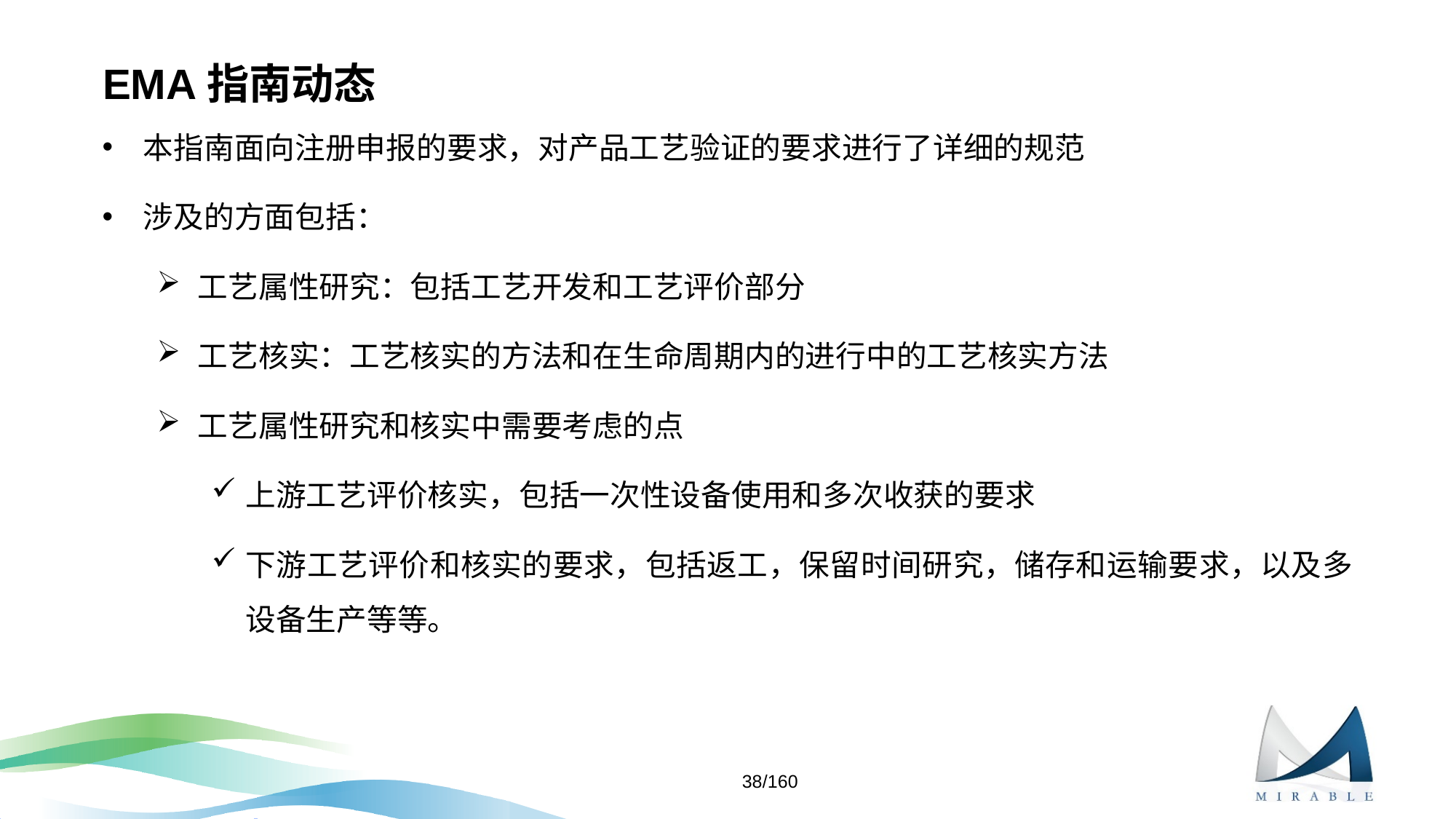

# EMA指南动态
本指南面向注册申报的要求，对产品工艺验证的要求进行了详细的规范
涉及的方面包括：
工艺属性研究：包括工艺开发和工艺评价部分
工艺核实：工艺核实的方法和在生命周期内的进行中的工艺核实方法
工艺属性研究和核实中需要考虑的点
上游工艺评价核实，包括一次性设备使用和多次收获的要求
下游工艺评价和核实的要求，包括返工，保留时间研究，储存和运输要求，以及多设备生产等等。
38/160